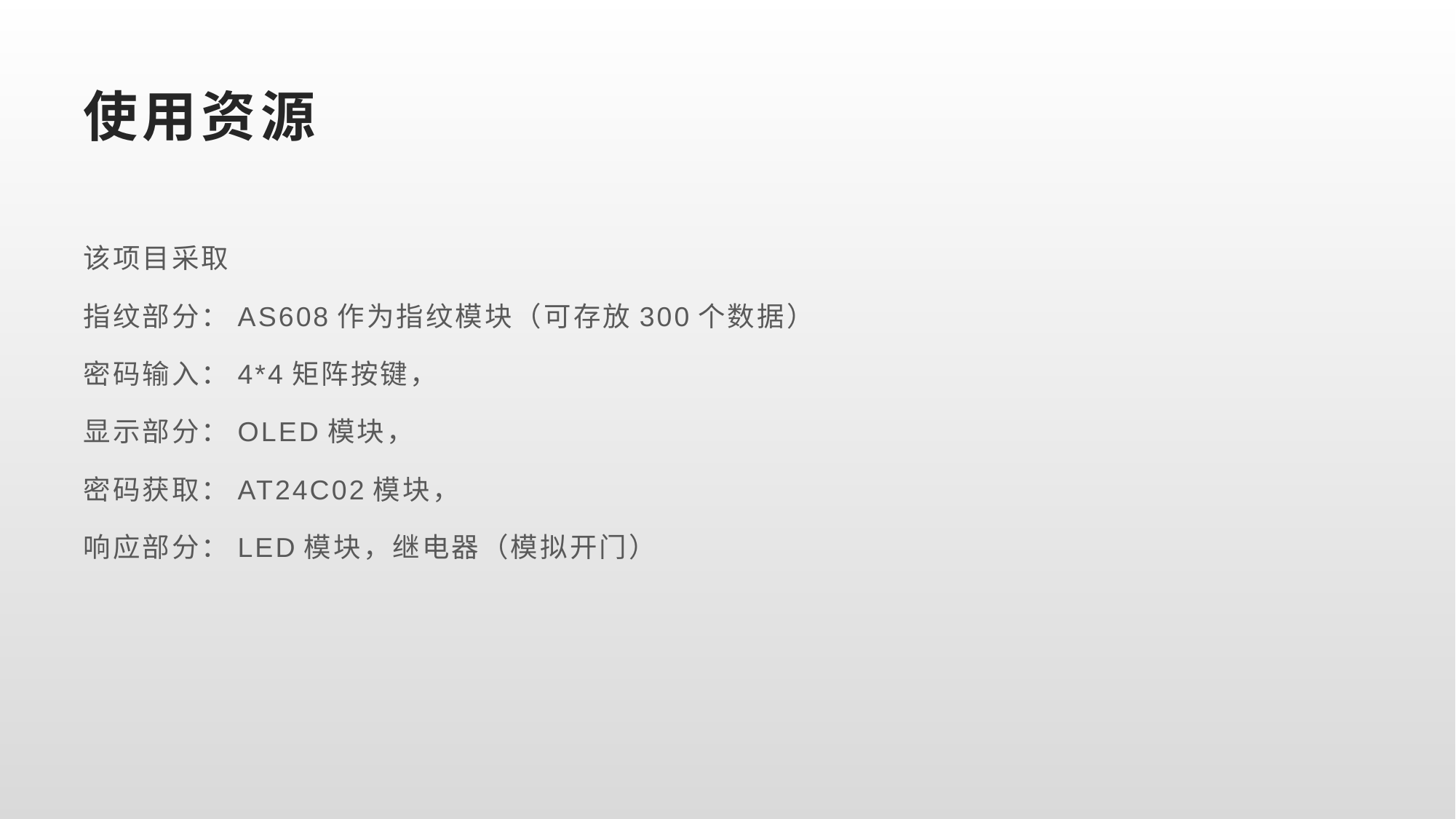

# 使用资源

该项目采取
指纹部分：AS608作为指纹模块（可存放300个数据）
密码输入：4*4矩阵按键，
显示部分：OLED模块，
密码获取：AT24C02模块，
响应部分：LED模块，继电器（模拟开门）